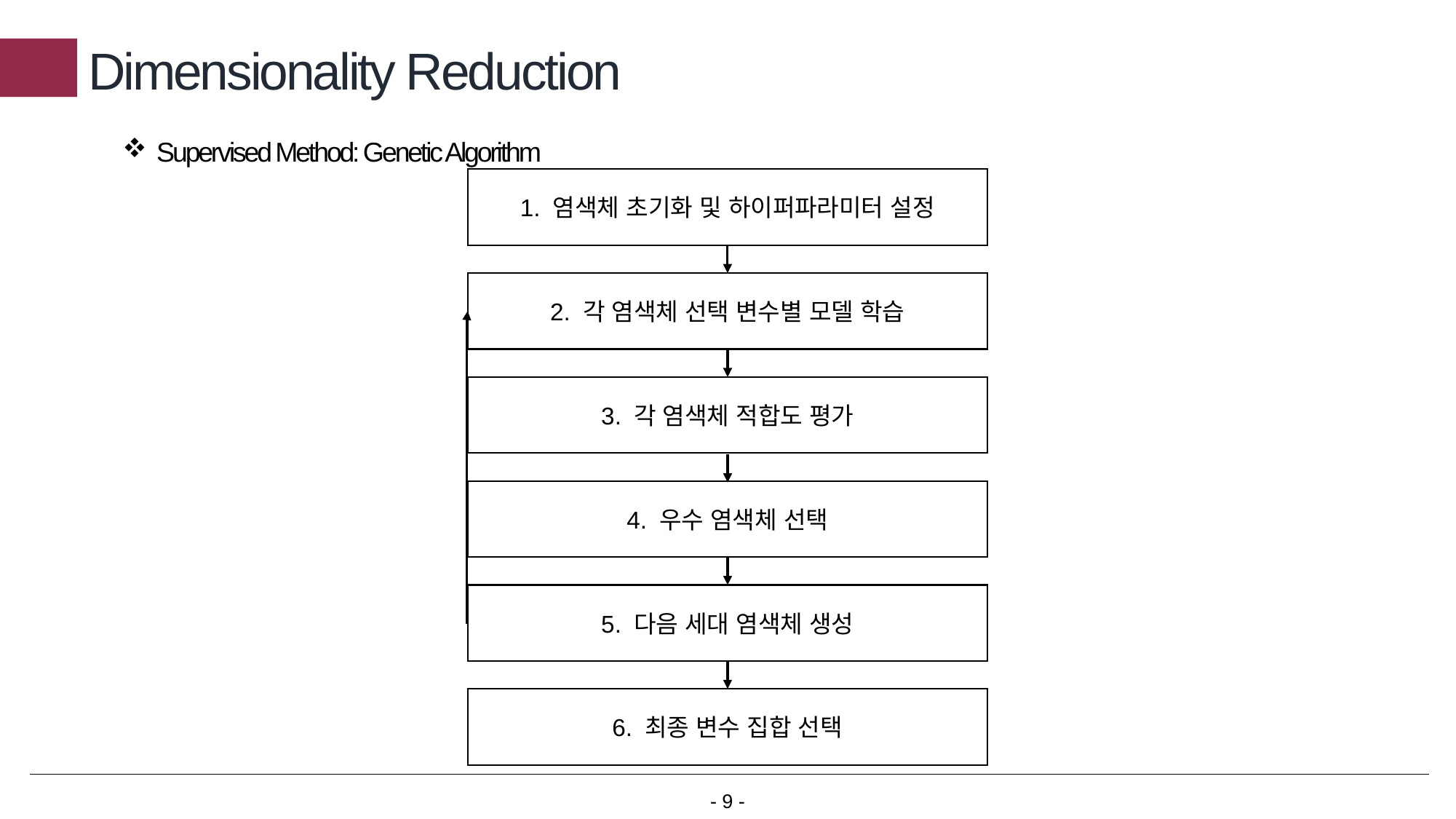

# Dimensionality Reduction
Supervised Method: Genetic Algorithm
1. 염색체 초기화 및 하이퍼파라미터 설정
2. 각 염색체 선택 변수별 모델 학습
3. 각 염색체 적합도 평가
4. 우수 염색체 선택
5. 다음 세대 염색체 생성
6. 최종 변수 집합 선택